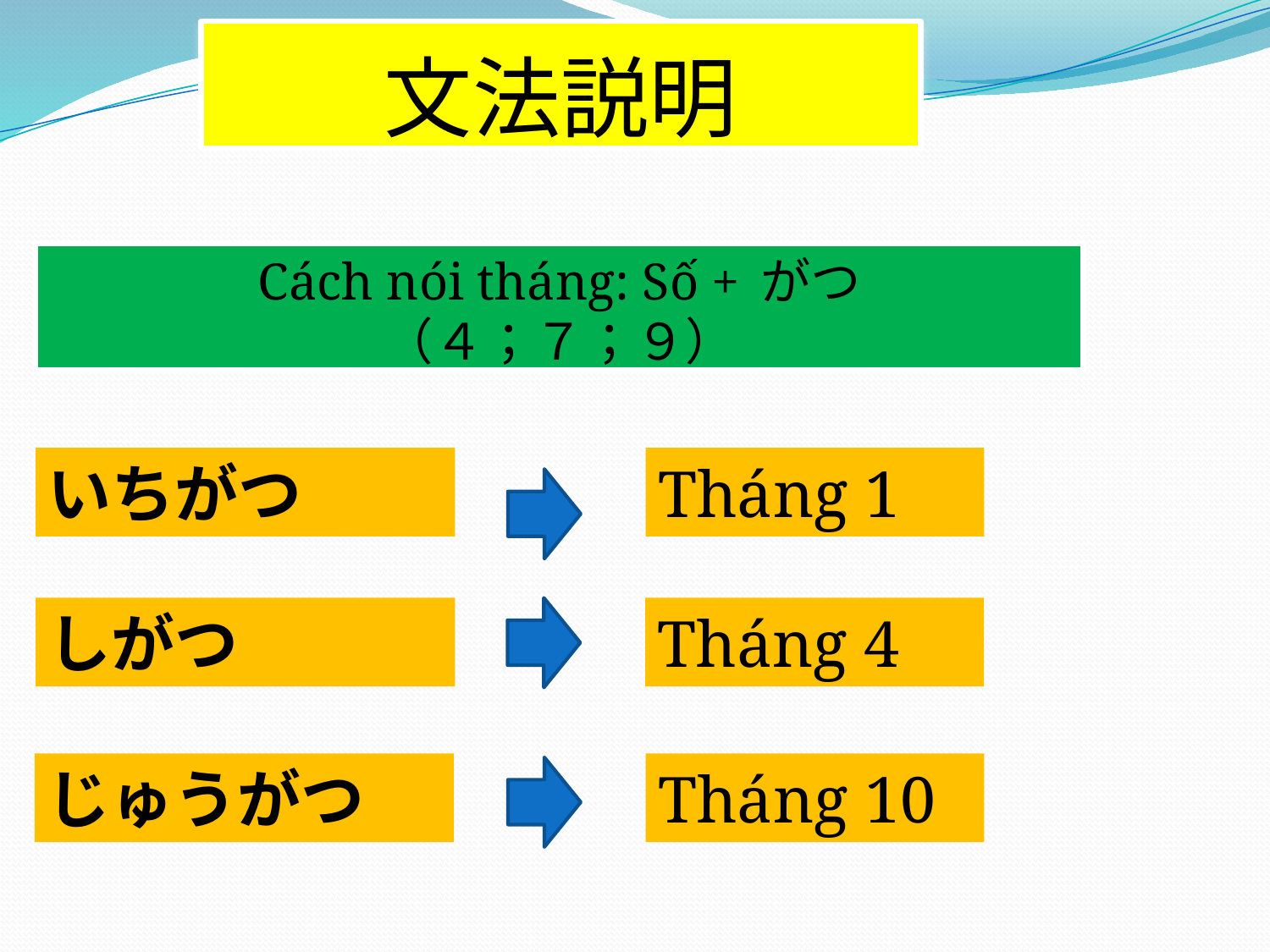

# 文法説明
Cách nói tháng: Số + がつ
（４；７；９）
いちがつ
Tháng 1

Tháng 4

しがつ
Tháng 10
じゅうがつ